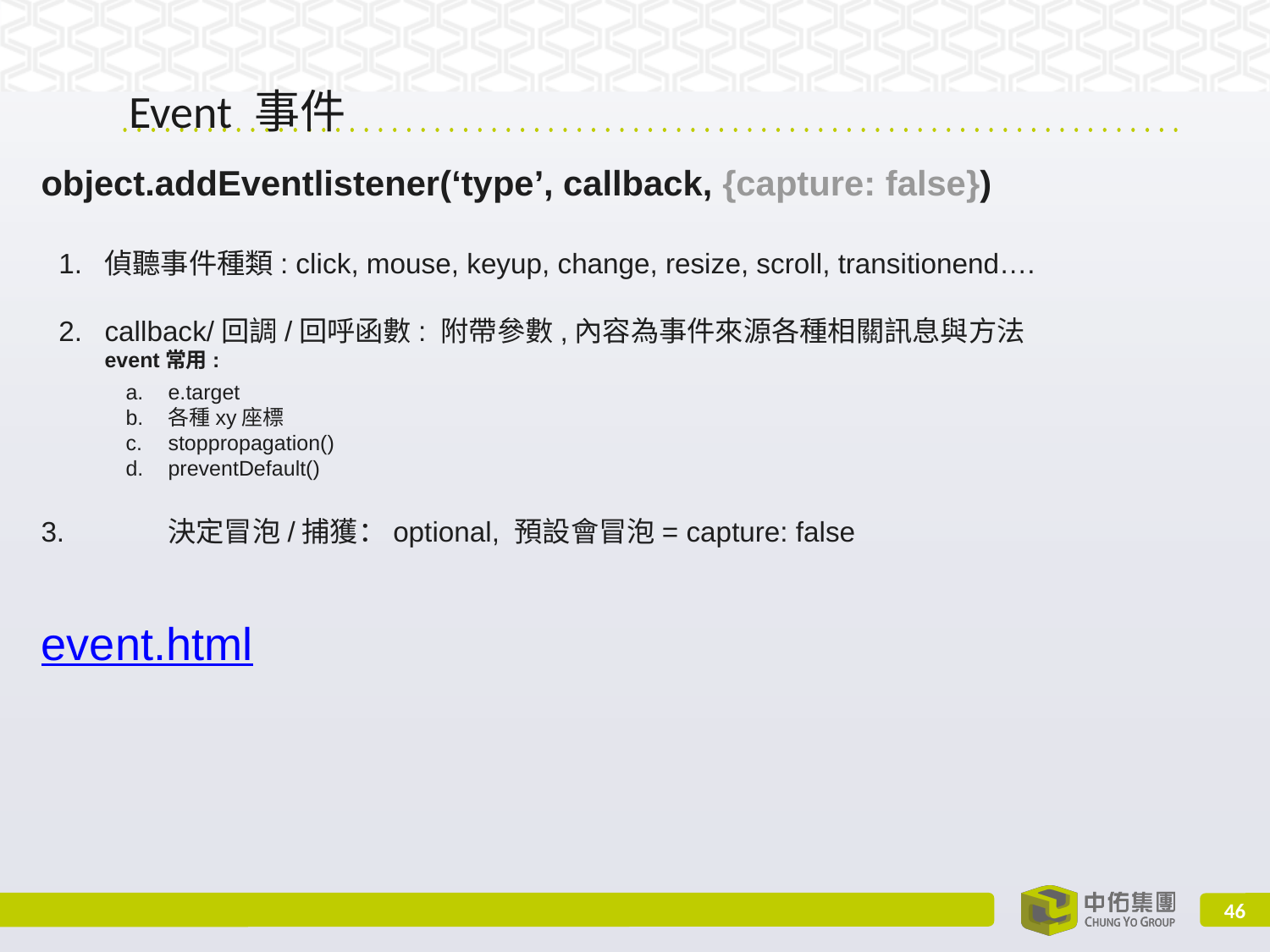

# Event 事件
object.addEventlistener(‘type’, callback, {capture: false})

偵聽事件種類: click, mouse, keyup, change, resize, scroll, transitionend….

callback/回調/回呼函數: 附帶參數,內容為事件來源各種相關訊息與方法
event常用:
e.target
各種xy座標
stoppropagation()
preventDefault()

3.	決定冒泡/捕獲：optional, 預設會冒泡= capture: false

event.html

46